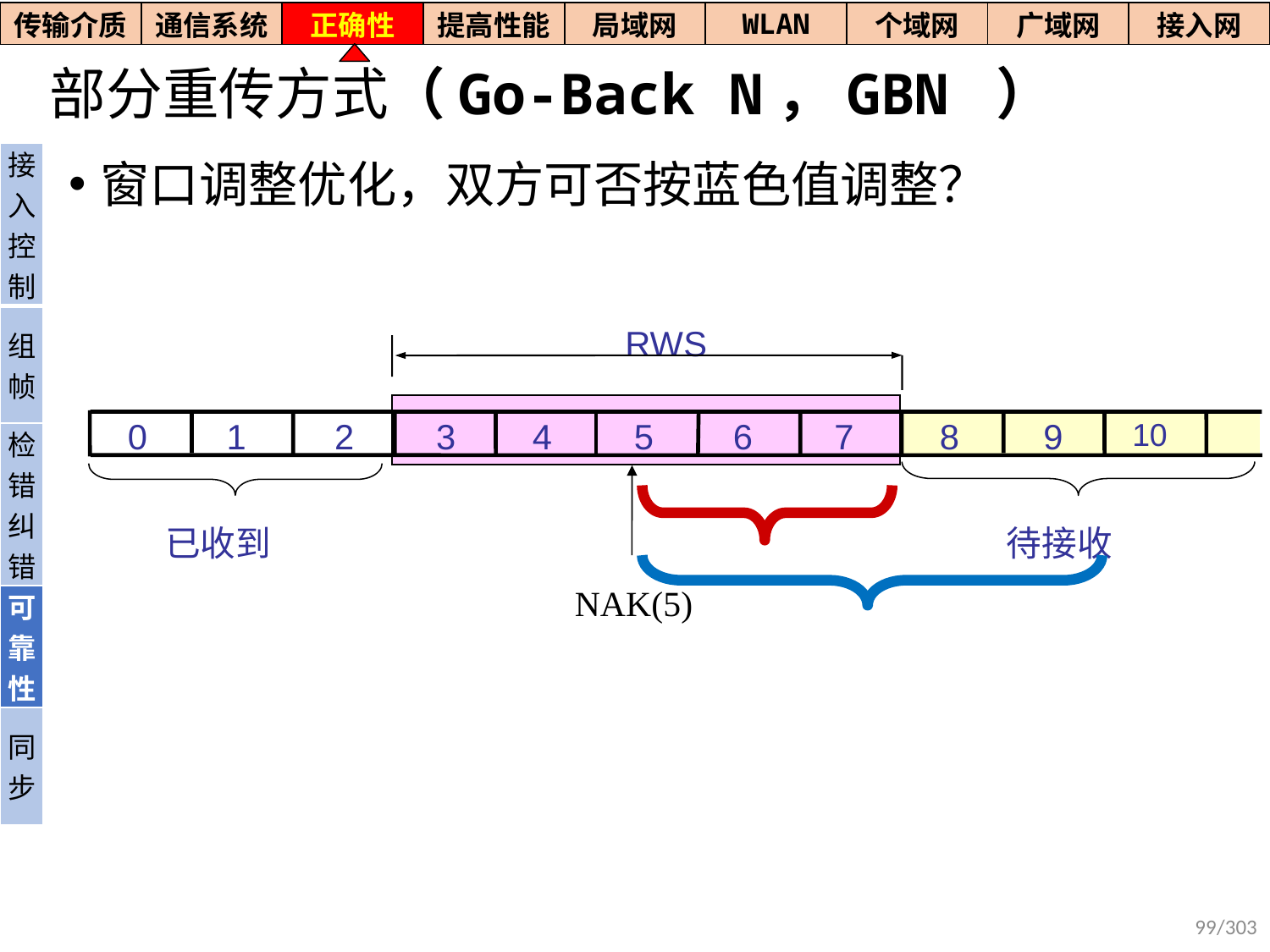

| 传输介质 | 通信系统 | 正确性 | 提高性能 | 局域网 | WLAN | 个域网 | 广域网 | 接入网 |
| --- | --- | --- | --- | --- | --- | --- | --- | --- |

# 部分重传方式（Go-Back N，GBN ）
| 接入控制 |
| --- |
| 组帧 |
| 检错纠错 |
| 可靠性 |
| 同步 |
窗口调整优化，双方可否按蓝色值调整？
RWS

0
1
2
3
4
5
6
7
8
9
10

已收到
待接收

NAK(5)
99/303